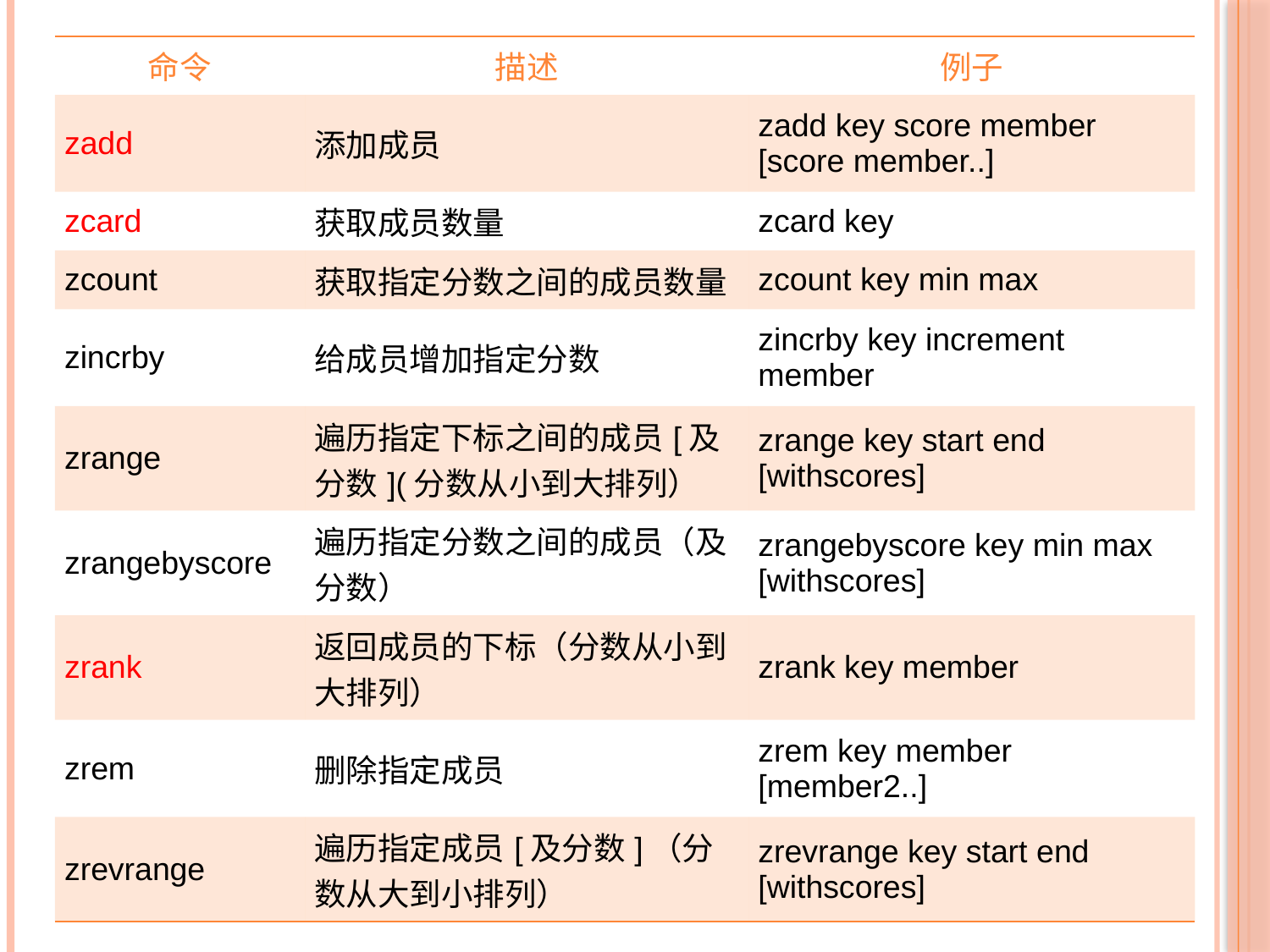

| 命令 | 描述 | 例子 |
| --- | --- | --- |
| zadd | 添加成员 | zadd key score member [score member..] |
| zcard | 获取成员数量 | zcard key |
| zcount | 获取指定分数之间的成员数量 | zcount key min max |
| zincrby | 给成员增加指定分数 | zincrby key increment member |
| zrange | 遍历指定下标之间的成员[及分数](分数从小到大排列） | zrange key start end [withscores] |
| zrangebyscore | 遍历指定分数之间的成员（及分数） | zrangebyscore key min max [withscores] |
| zrank | 返回成员的下标（分数从小到大排列） | zrank key member |
| zrem | 删除指定成员 | zrem key member [member2..] |
| zrevrange | 遍历指定成员[及分数]（分数从大到小排列） | zrevrange key start end [withscores] |